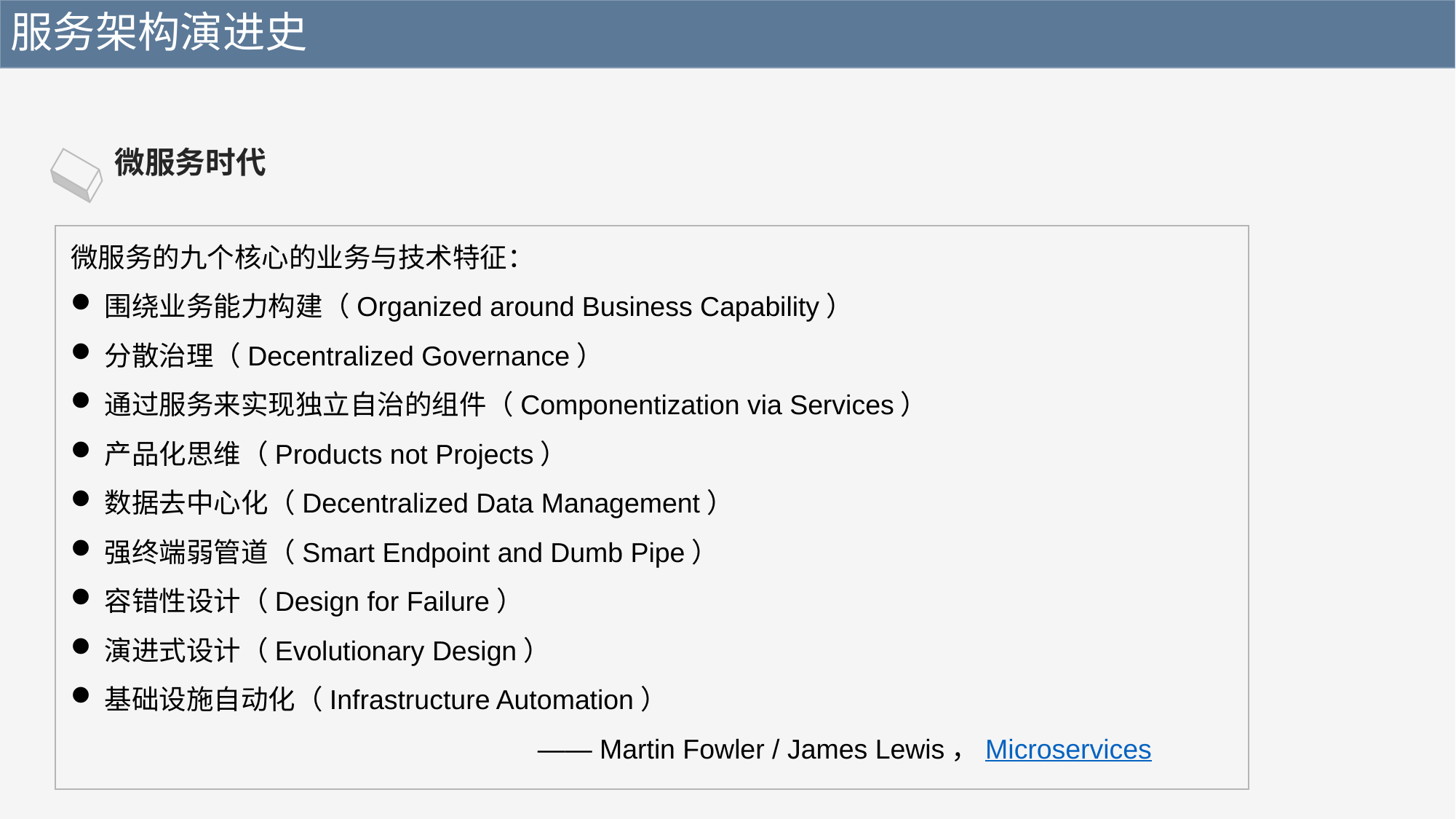

服务架构演进史
微服务时代

微服务的九个核心的业务与技术特征：
围绕业务能力构建（Organized around Business Capability）
分散治理（Decentralized Governance）
通过服务来实现独立自治的组件（Componentization via Services）
产品化思维（Products not Projects）
数据去中心化（Decentralized Data Management）
强终端弱管道（Smart Endpoint and Dumb Pipe）
容错性设计（Design for Failure）
演进式设计（Evolutionary Design）
基础设施自动化（Infrastructure Automation）
—— Martin Fowler / James Lewis，Microservices